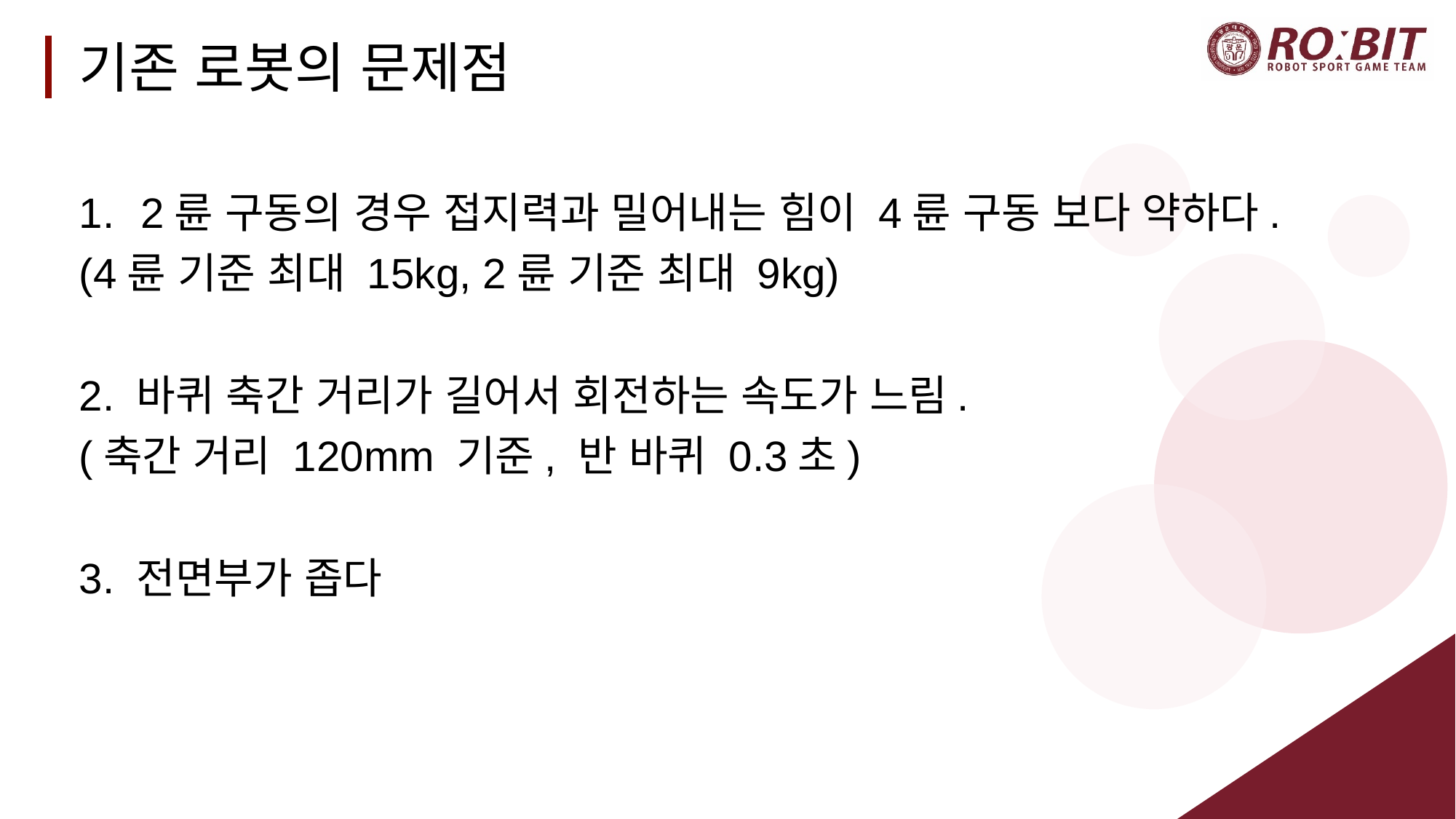

# 기존 로봇의 문제점
2륜 구동의 경우 접지력과 밀어내는 힘이 4륜 구동 보다 약하다.
(4륜 기준 최대 15kg, 2륜 기준 최대 9kg)

2. 바퀴 축간 거리가 길어서 회전하는 속도가 느림.
(축간 거리 120mm 기준, 반 바퀴 0.3초)

3. 전면부가 좁다